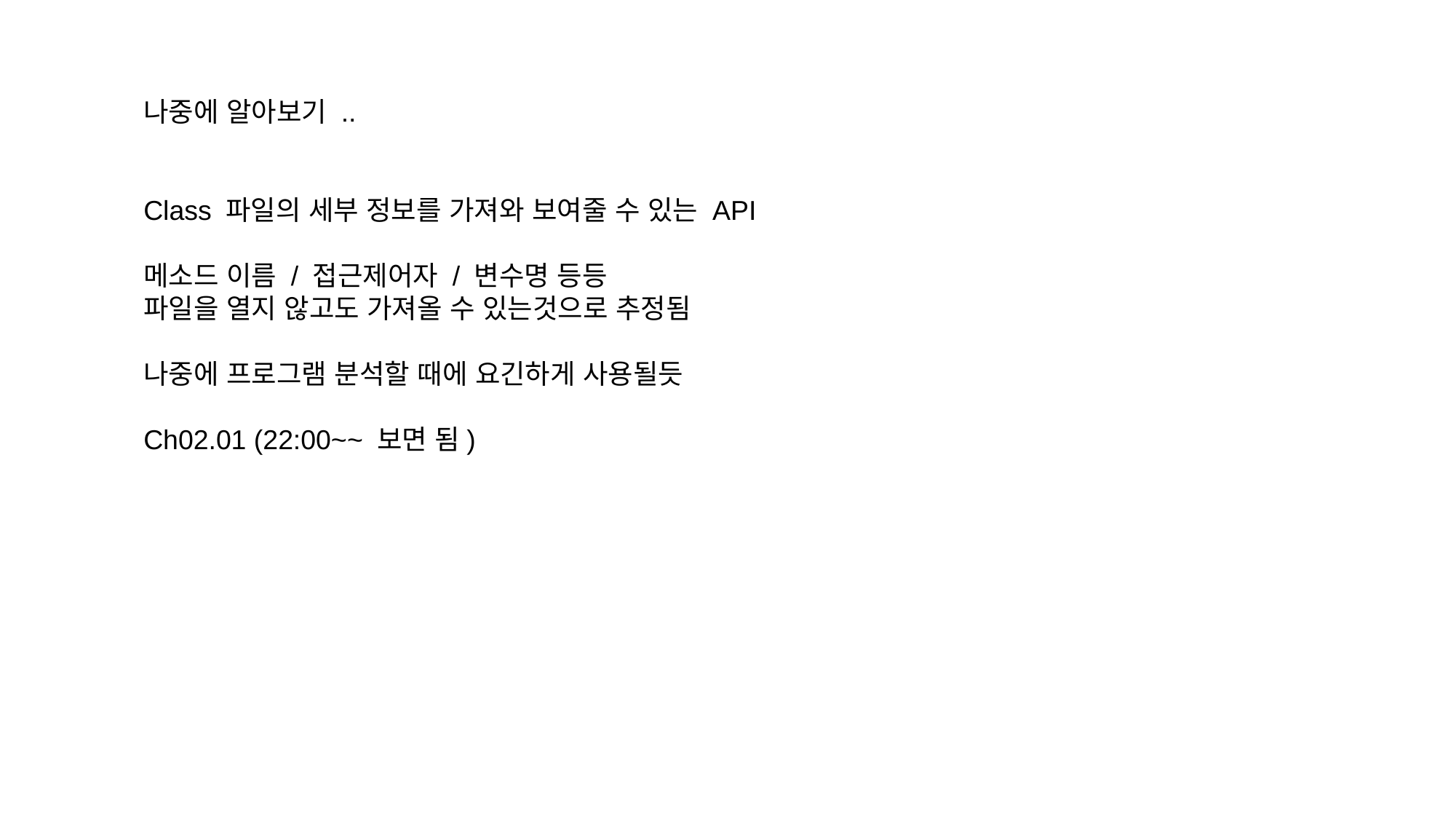

나중에 알아보기 ..

Class 파일의 세부 정보를 가져와 보여줄 수 있는 API

메소드 이름 / 접근제어자 / 변수명 등등
파일을 열지 않고도 가져올 수 있는것으로 추정됨

나중에 프로그램 분석할 때에 요긴하게 사용될듯

Ch02.01 (22:00~~ 보면 됨)